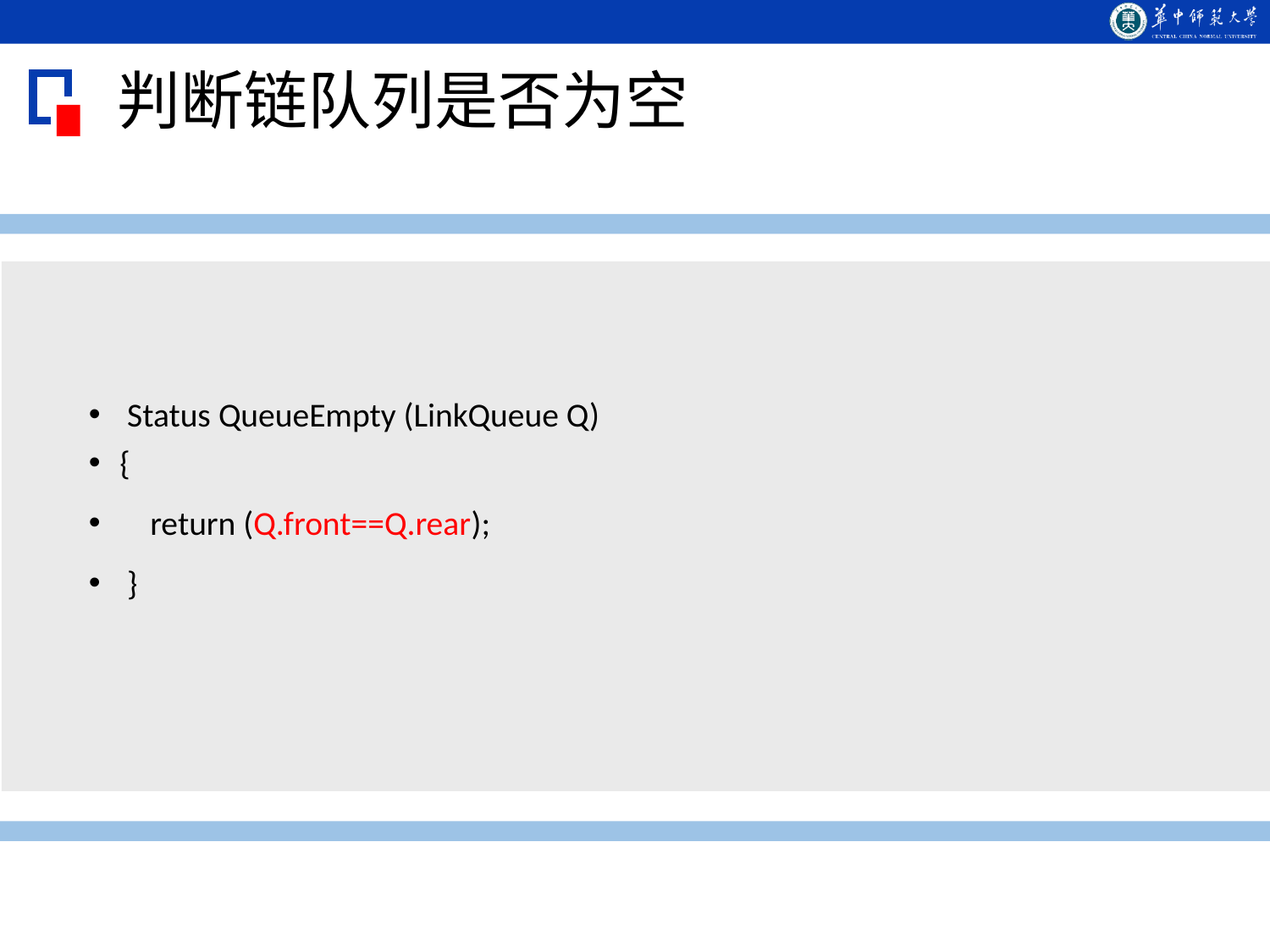

判断链队列是否为空

 Status QueueEmpty (LinkQueue Q)
{
    return (Q.front==Q.rear);
 }